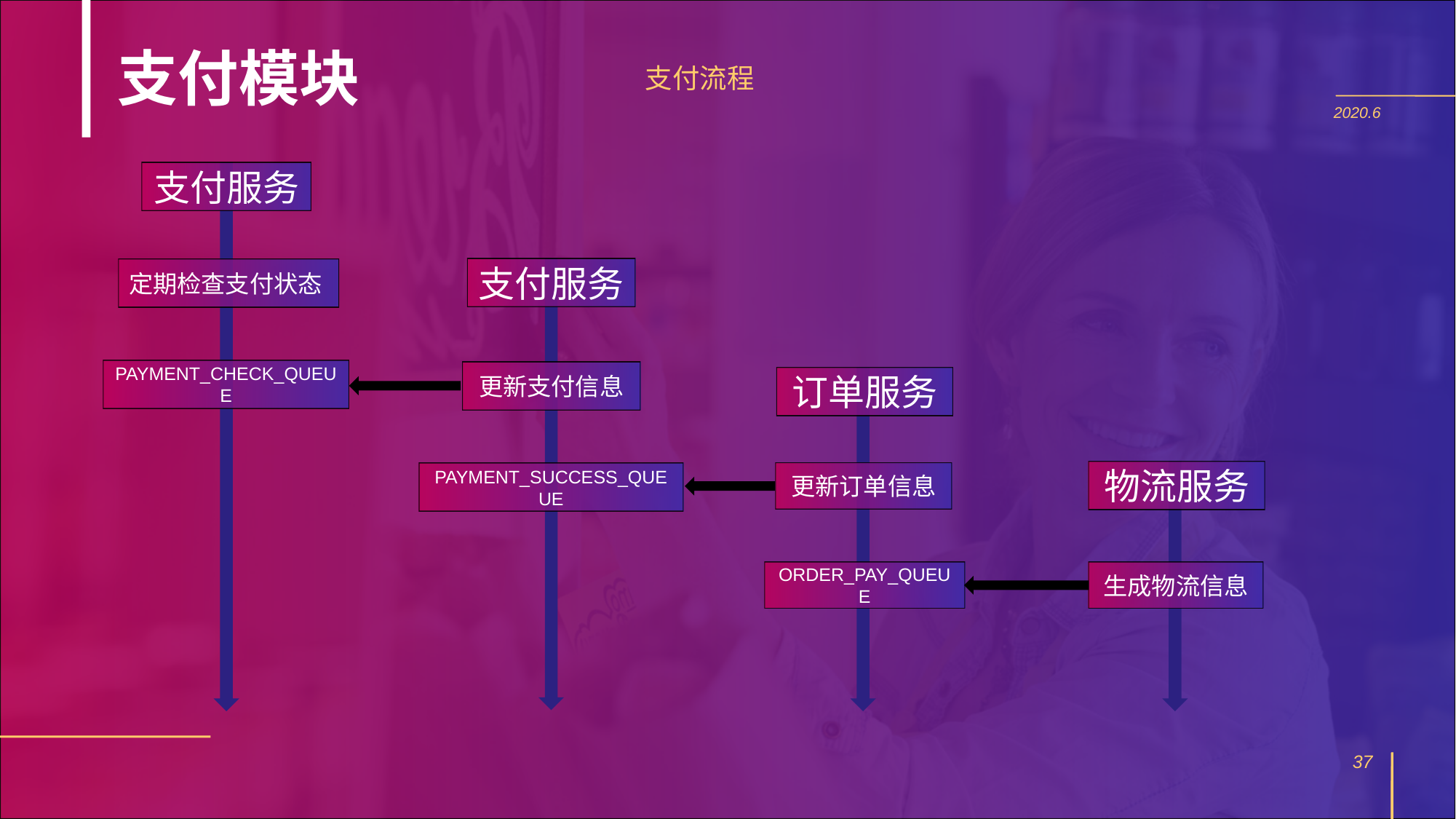

支付模块
支付流程
2020.6
支付服务

支付服务

定期检查支付状态
PAYMENT_CHECK_QUEUE
更新支付信息
订单服务

物流服务

更新订单信息
PAYMENT_SUCCESS_QUEUE

ORDER_PAY_QUEUE
生成物流信息

37